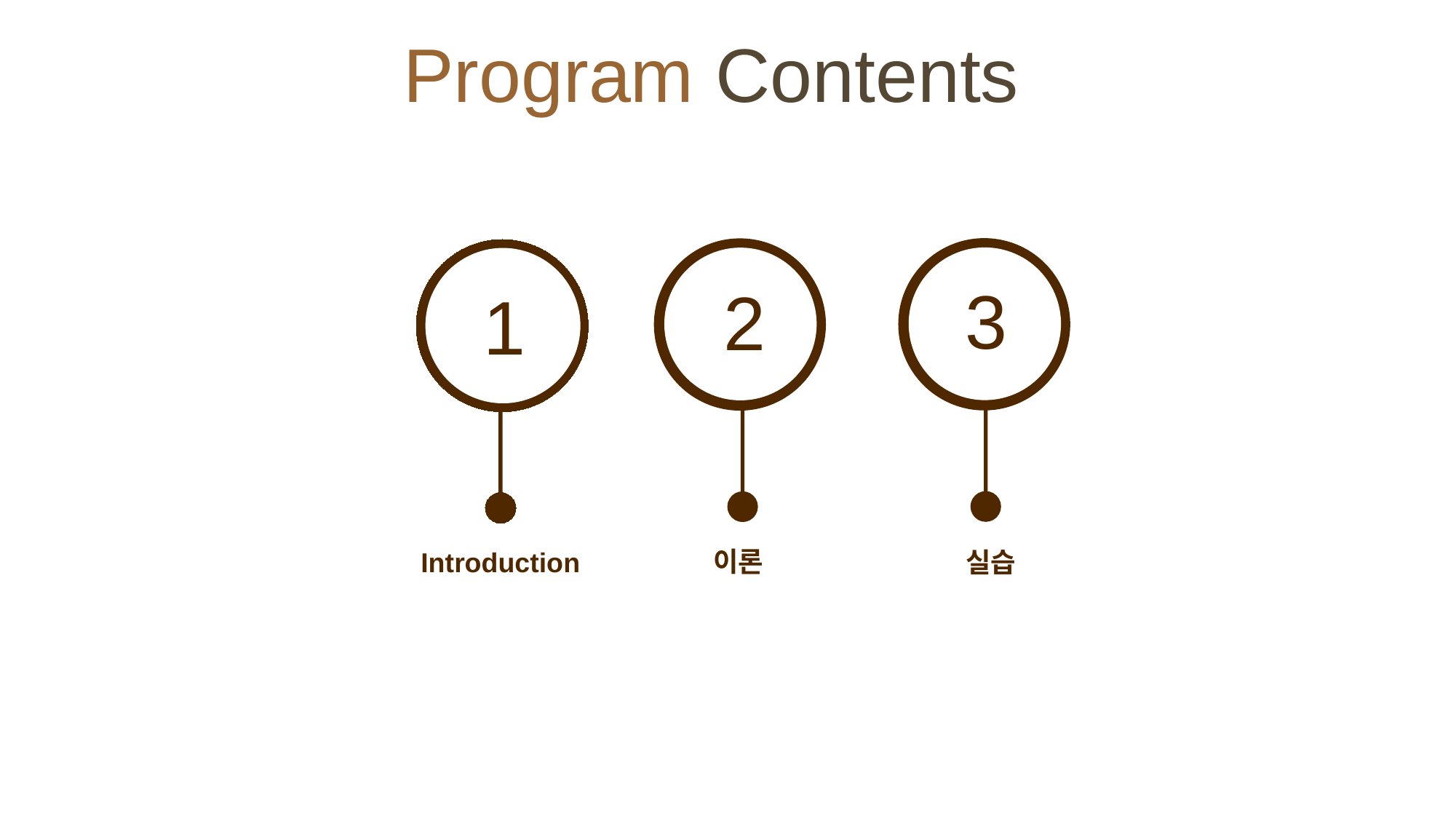

Program Contents

3
2
1

이론
Introduction
실습